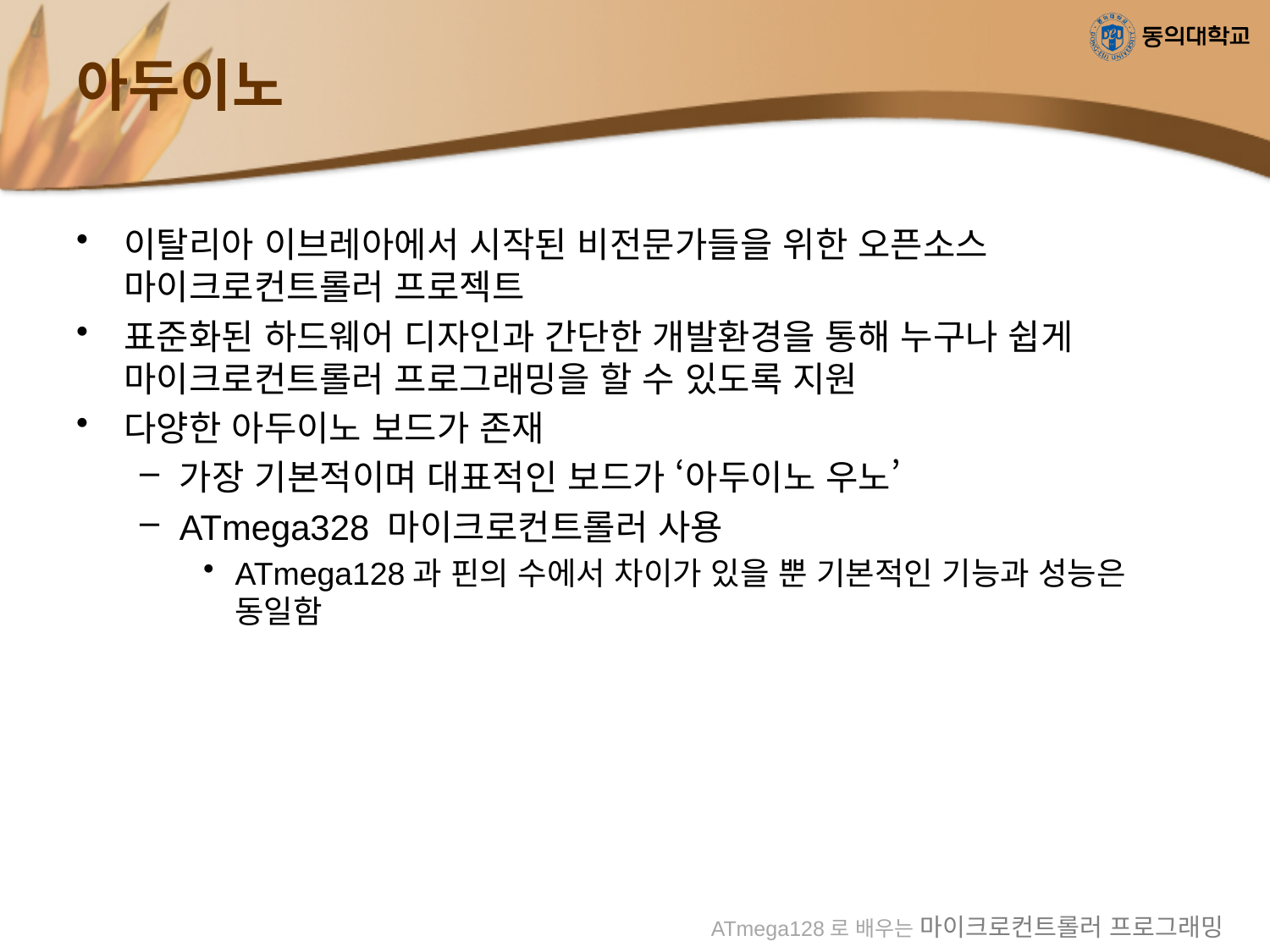

# 아두이노
이탈리아 이브레아에서 시작된 비전문가들을 위한 오픈소스 마이크로컨트롤러 프로젝트
표준화된 하드웨어 디자인과 간단한 개발환경을 통해 누구나 쉽게 마이크로컨트롤러 프로그래밍을 할 수 있도록 지원
다양한 아두이노 보드가 존재
가장 기본적이며 대표적인 보드가 ‘아두이노 우노’
ATmega328 마이크로컨트롤러 사용
ATmega128과 핀의 수에서 차이가 있을 뿐 기본적인 기능과 성능은 동일함